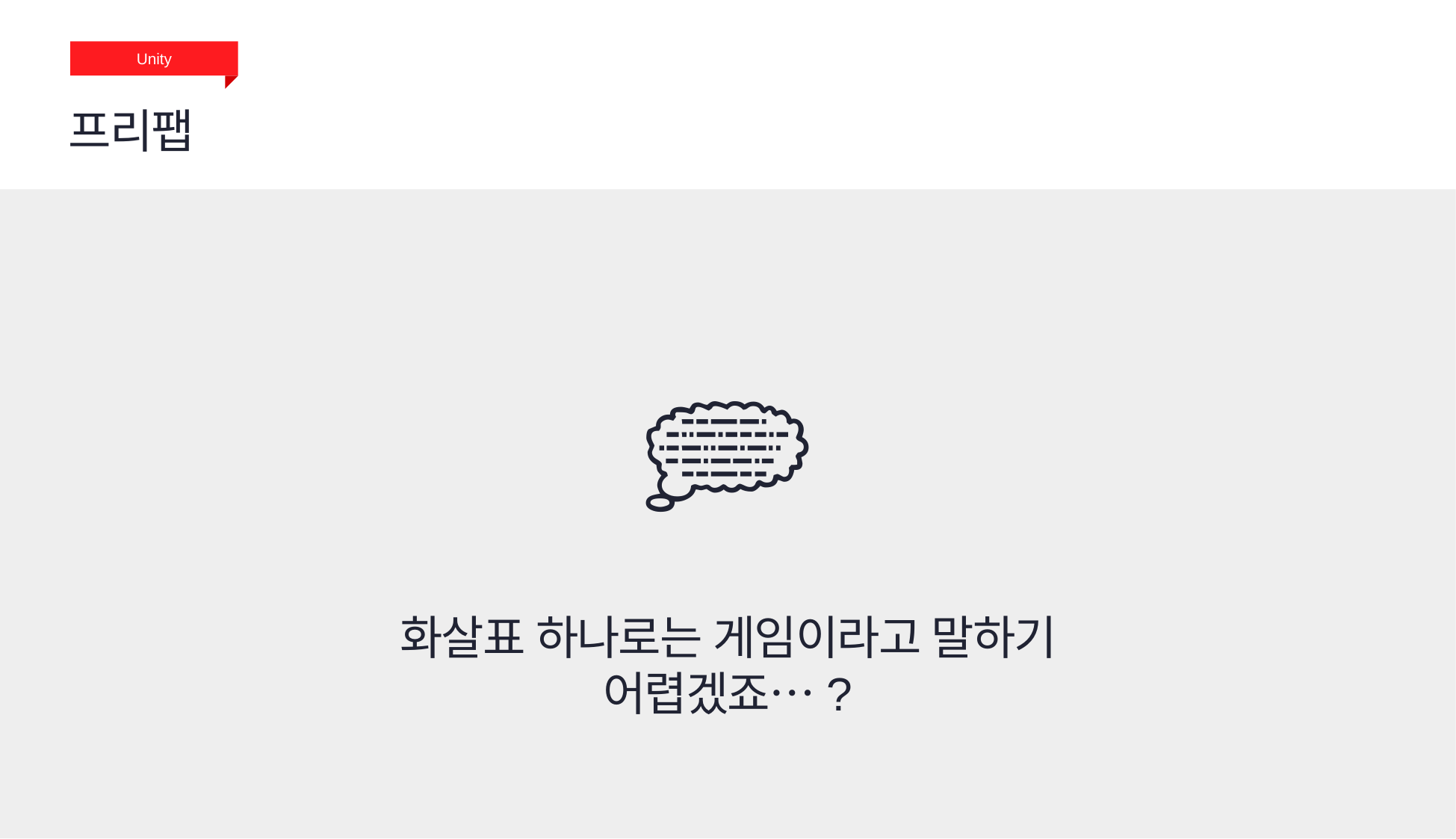

Unity

프리팹
💭

화살표 하나로는 게임이라고 말하기 어렵겠죠…?